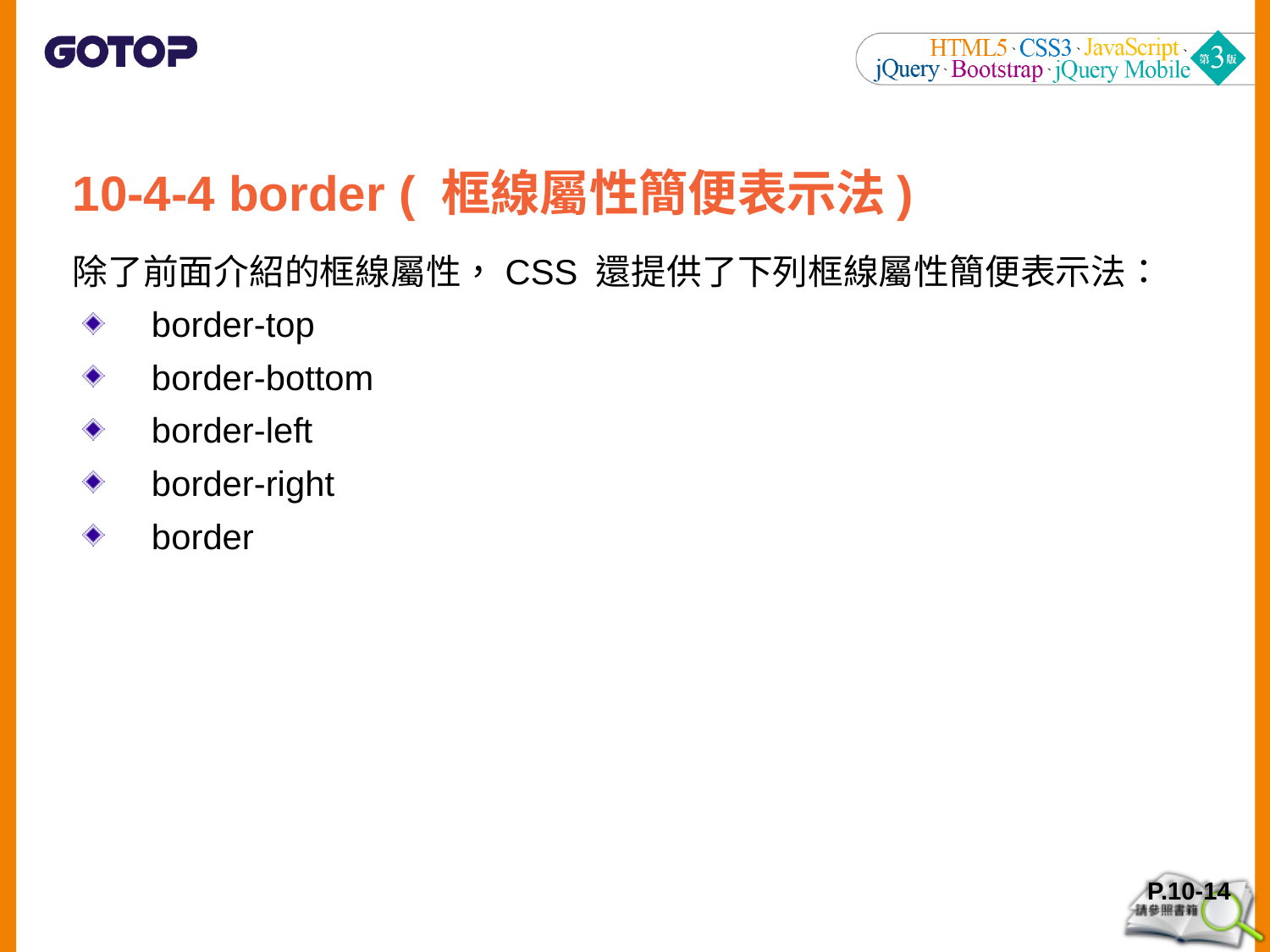

10-4-4 border ( 框線屬性簡便表示法)
除了前面介紹的框線屬性，CSS 還提供了下列框線屬性簡便表示法：
   border-top
   border-bottom
   border-left
   border-right
   border
P.10-14